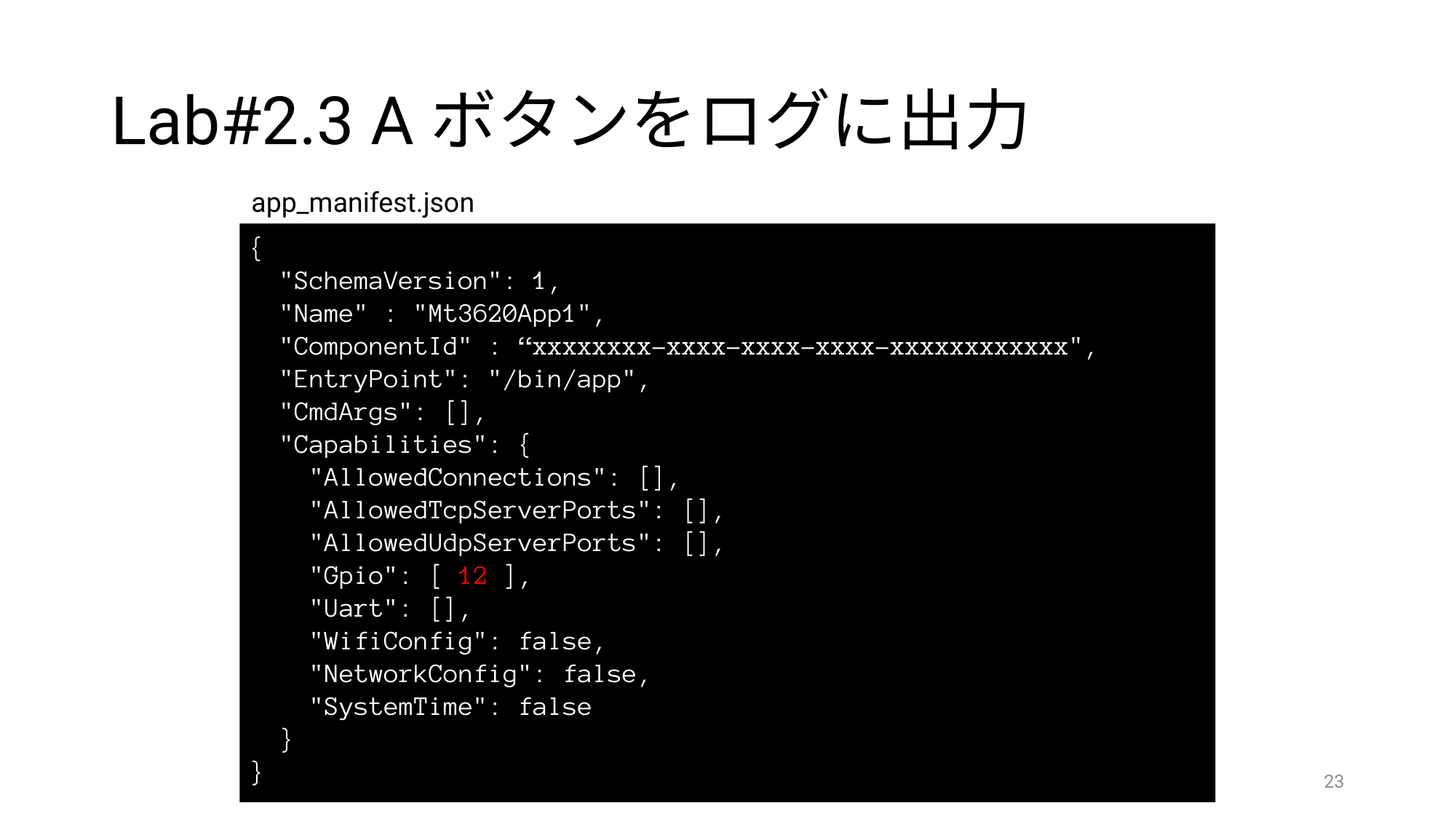

# Lab#2.3 Aボタンをログに出力
app_manifest.json
{
  "SchemaVersion": 1,
  "Name" : "Mt3620App1",
  "ComponentId" : “xxxxxxxx-xxxx-xxxx-xxxx-xxxxxxxxxxxx",
  "EntryPoint": "/bin/app",
  "CmdArgs": [],
  "Capabilities": {
    "AllowedConnections": [],
    "AllowedTcpServerPorts": [],
    "AllowedUdpServerPorts": [],
    "Gpio": [ 12 ],
    "Uart": [],
    "WifiConfig": false,
    "NetworkConfig": false,
    "SystemTime": false
  }
}
23